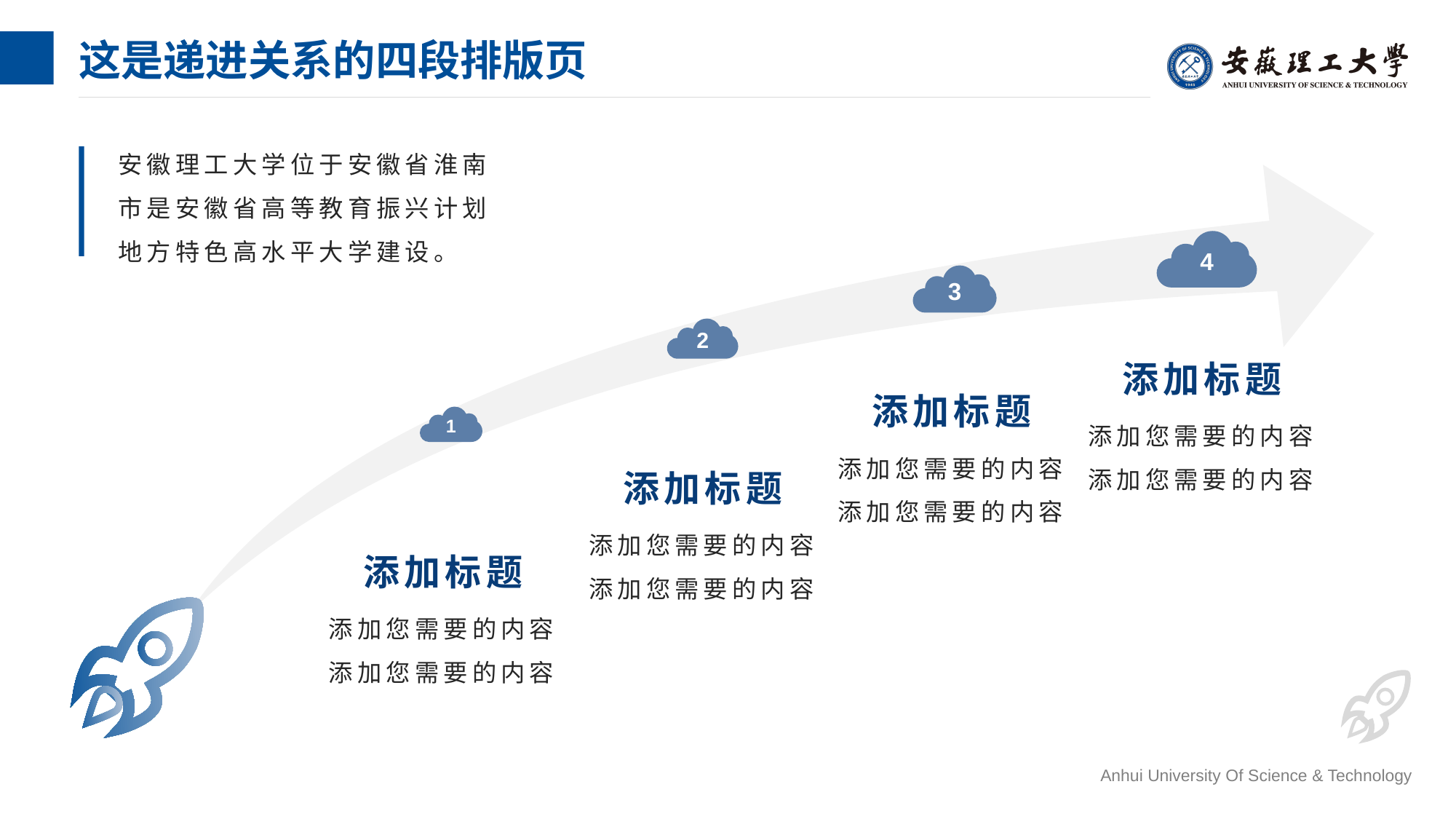

# 这是递进关系的四段排版页
安徽理工大学位于安徽省淮南市是安徽省高等教育振兴计划地方特色高水平大学建设。

4
3
2
添加标题
添加您需要的内容
添加您需要的内容
添加标题
添加您需要的内容
添加您需要的内容
1
添加标题
添加您需要的内容
添加您需要的内容
添加标题
添加您需要的内容
添加您需要的内容